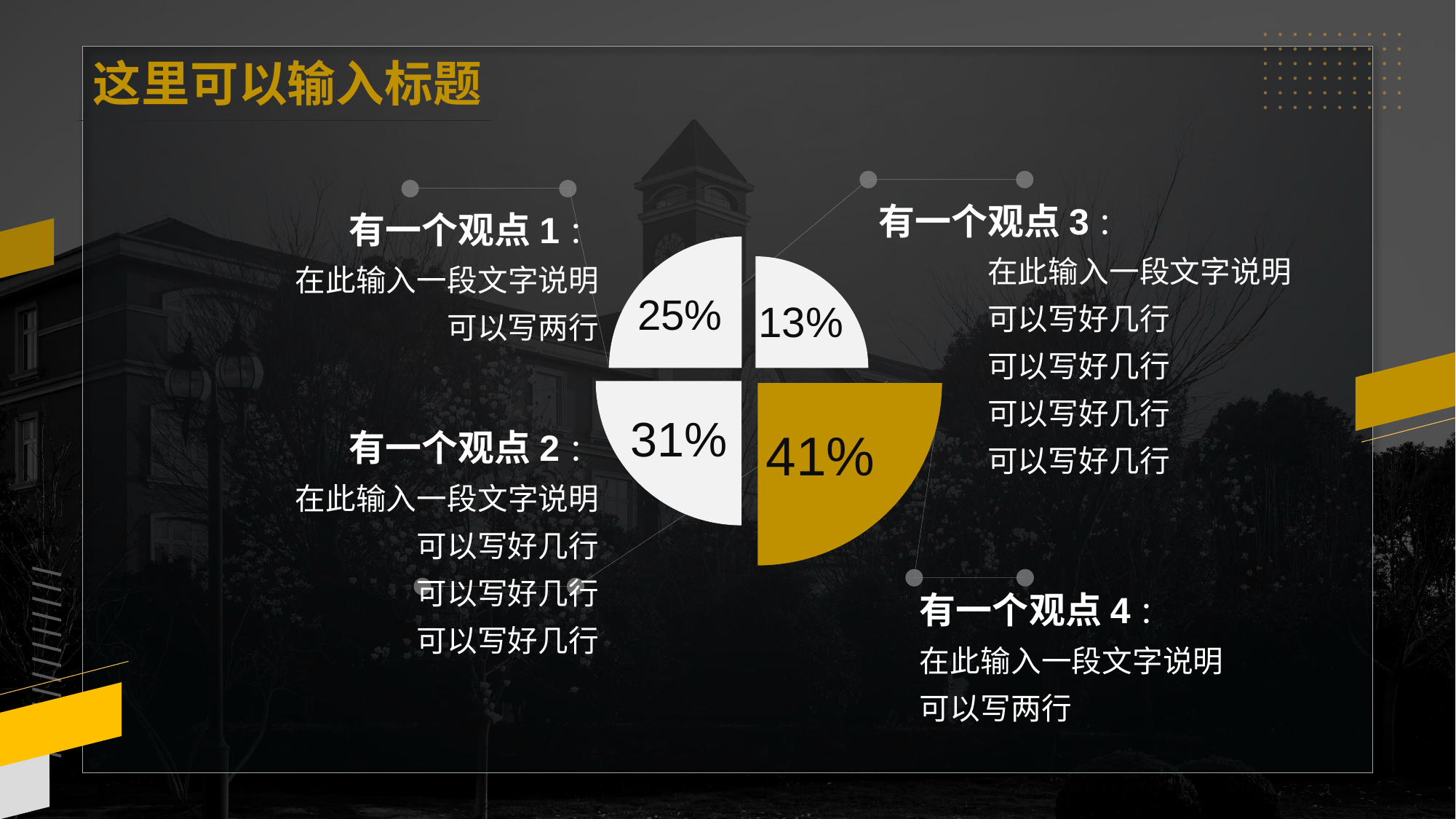

这里可以输入标题

有一个观点3：
在此输入一段文字说明
可以写好几行
可以写好几行
可以写好几行
可以写好几行

有一个观点1：
在此输入一段文字说明
可以写两行

25%
13%
31%
有一个观点2：
在此输入一段文字说明
可以写好几行
可以写好几行
可以写好几行
41%
有一个观点4：
在此输入一段文字说明
可以写两行